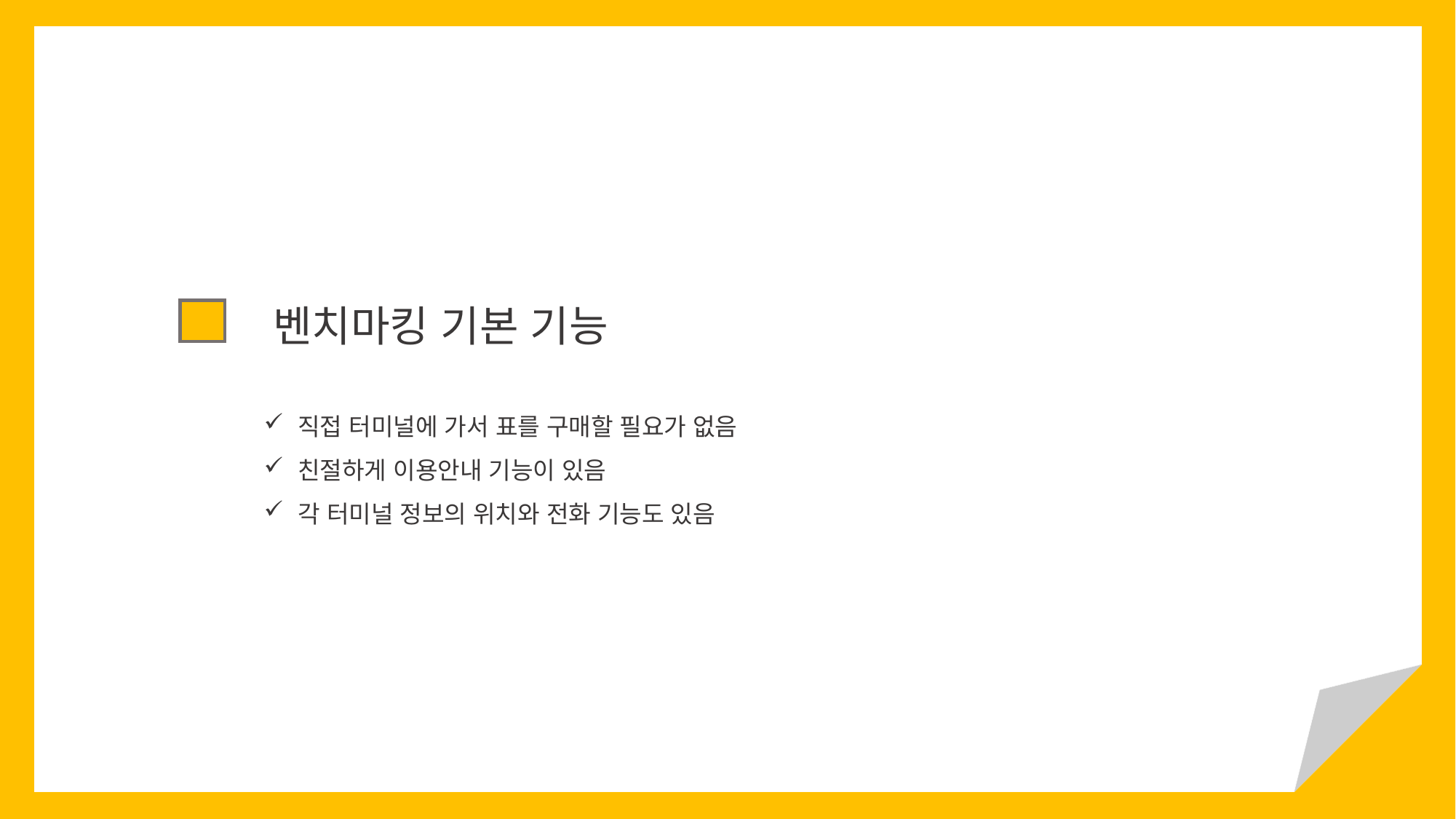

벤치마킹 기본 기능

직접 터미널에 가서 표를 구매할 필요가 없음
친절하게 이용안내 기능이 있음
각 터미널 정보의 위치와 전화 기능도 있음